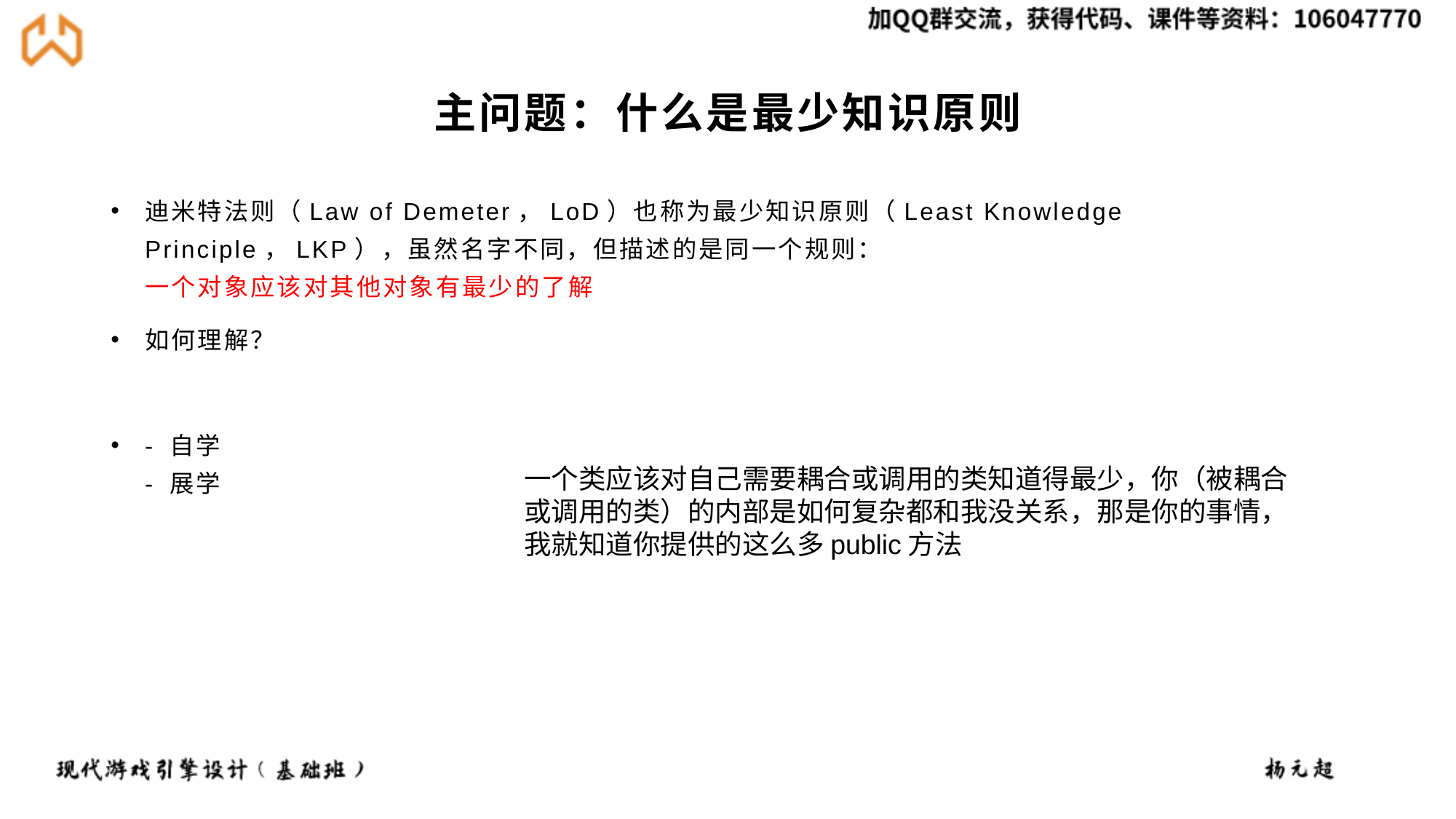

# 主问题：什么是最少知识原则
迪米特法则（Law of Demeter，LoD）也称为最少知识原则（Least Knowledge Principle，LKP），虽然名字不同，但描述的是同一个规则：
一个对象应该对其他对象有最少的了解
如何理解？

- 自学
- 展学

一个类应该对自己需要耦合或调用的类知道得最少，你（被耦合或调用的类）的内部是如何复杂都和我没关系，那是你的事情，我就知道你提供的这么多public方法